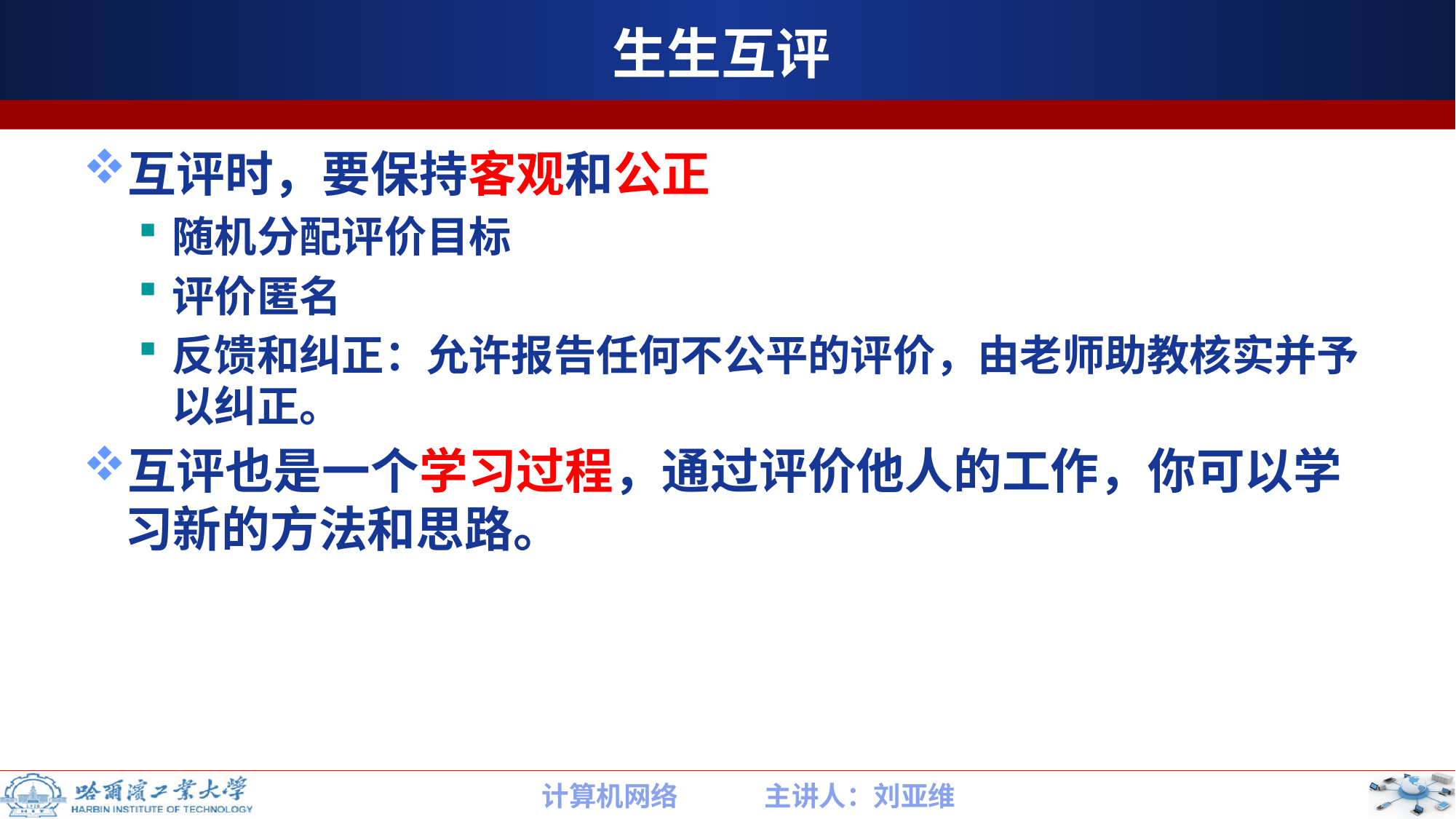

# 生生互评
互评时，要保持客观和公正
随机分配评价目标
评价匿名
反馈和纠正：允许报告任何不公平的评价，由老师助教核实并予以纠正。
互评也是一个学习过程，通过评价他人的工作，你可以学习新的方法和思路。